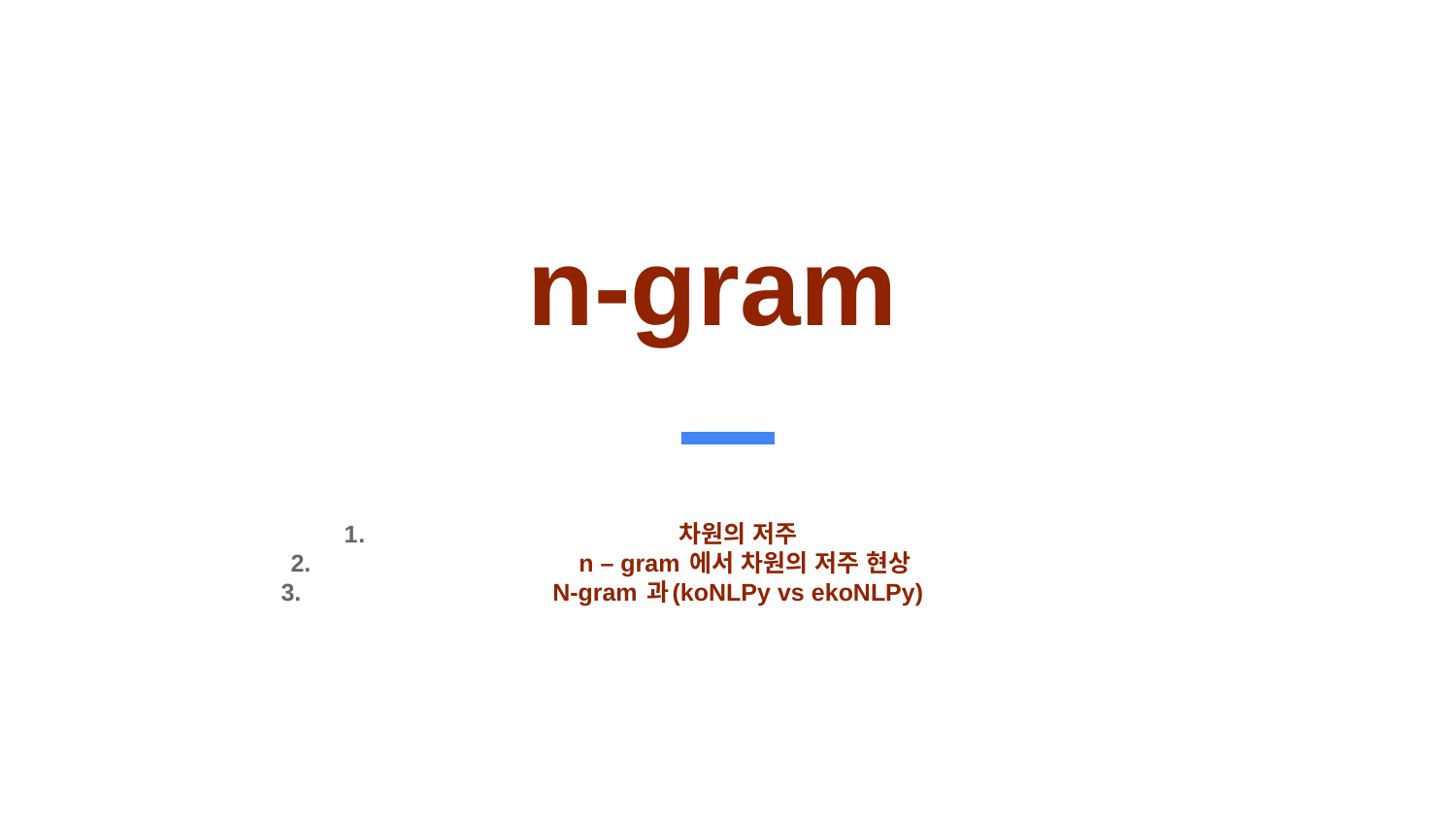

# n-gram
차원의 저주
 n – gram 에서 차원의 저주 현상
N-gram 과(koNLPy vs ekoNLPy)